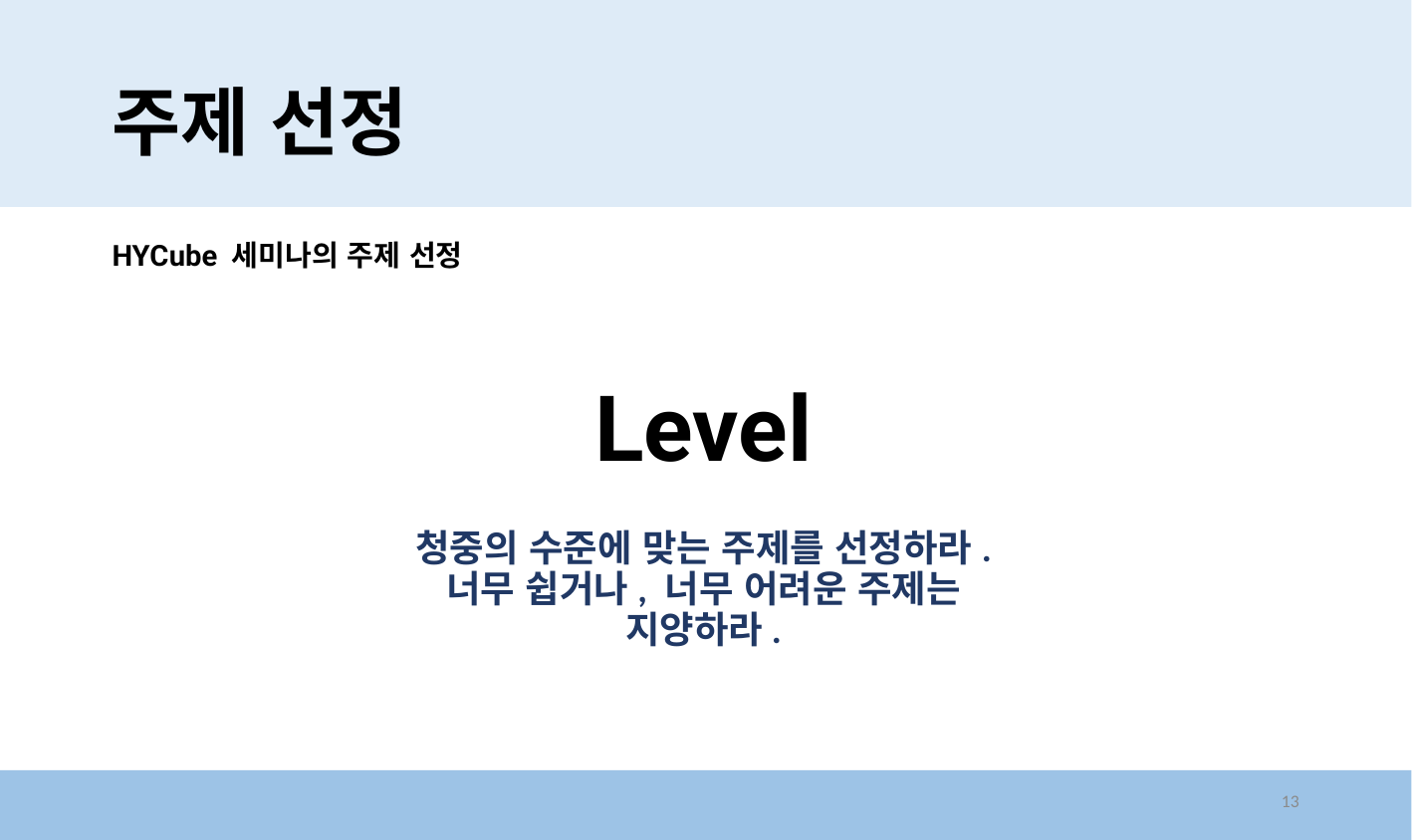

# 주제 선정
HYCube 세미나의 주제 선정
Level
청중의 수준에 맞는 주제를 선정하라.
너무 쉽거나, 너무 어려운 주제는 지양하라.
13